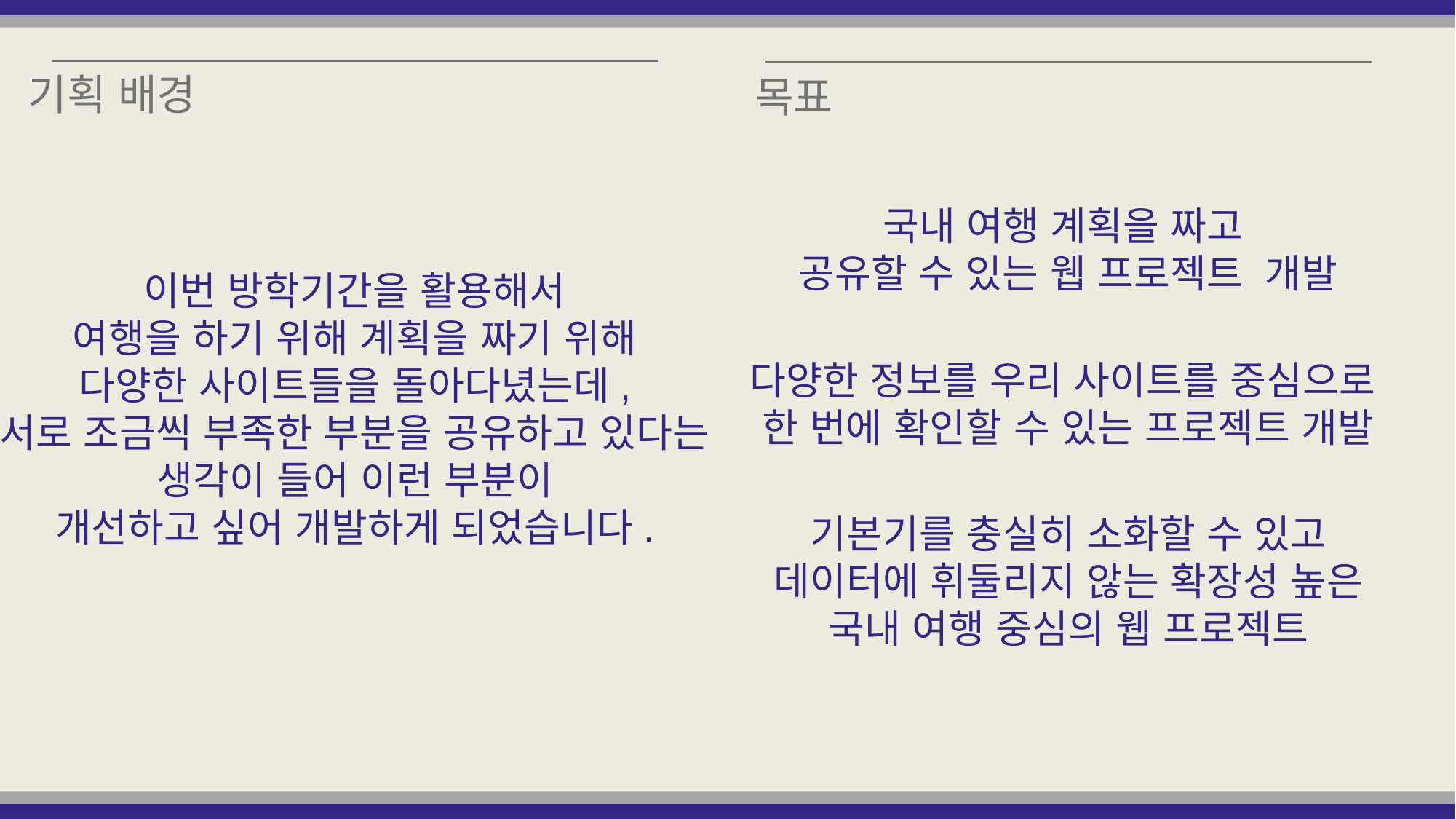

C. 기획 배경 및 목표 (추가 내용 중심으로)
기획 배경
목표

국내 여행 계획을 짜고
공유할 수 있는 웹 프로젝트  개발
다양한 정보를 우리 사이트를 중심으로
한 번에 확인할 수 있는 프로젝트 개발
기본기를 충실히 소화할 수 있고
데이터에 휘둘리지 않는 확장성 높은
국내 여행 중심의 웹 프로젝트
이번 방학기간을 활용해서
여행을 하기 위해 계획을 짜기 위해
다양한 사이트들을 돌아다녔는데,
서로 조금씩 부족한 부분을 공유하고 있다는
생각이 들어 이런 부분이
개선하고 싶어 개발하게 되었습니다.